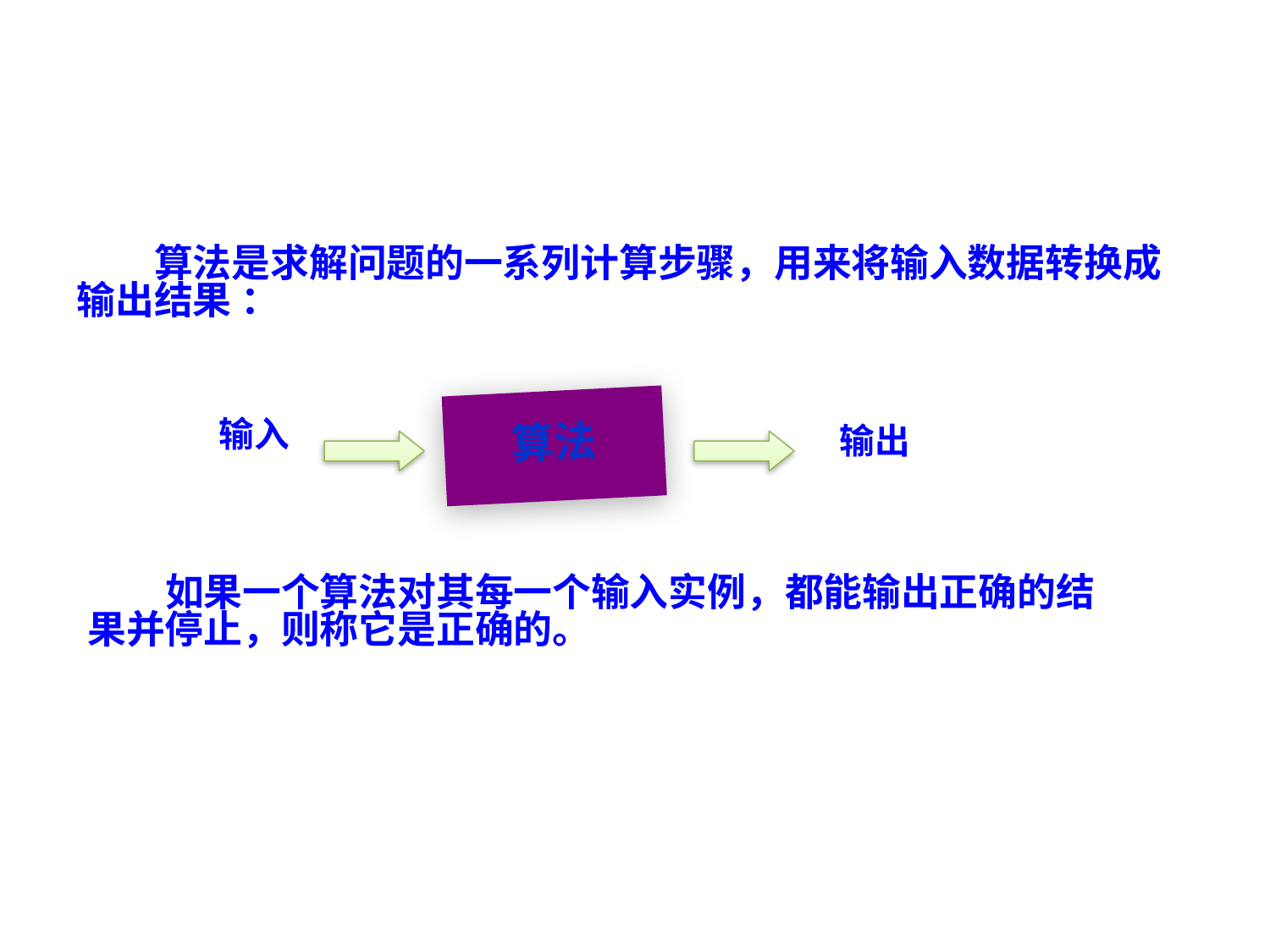

算法是求解问题的一系列计算步骤，用来将输入数据转换成输出结果 ：
算法
输入
输出

　　如果一个算法对其每一个输入实例，都能输出正确的结果并停止，则称它是正确的。